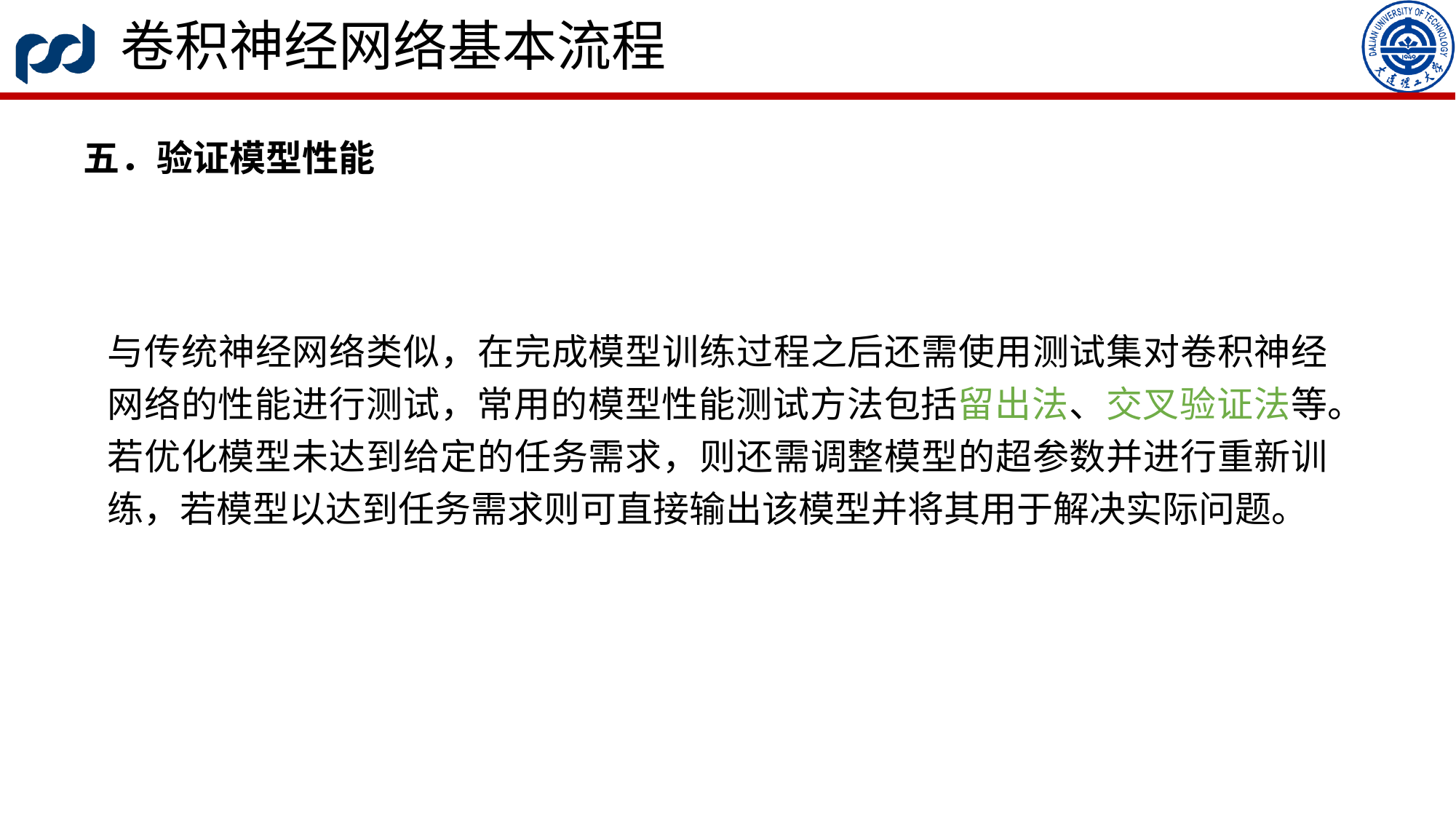

# 卷积神经网络基本流程
五．验证模型性能
与传统神经网络类似，在完成模型训练过程之后还需使用测试集对卷积神经网络的性能进行测试，常用的模型性能测试方法包括留出法、交叉验证法等。若优化模型未达到给定的任务需求，则还需调整模型的超参数并进行重新训练，若模型以达到任务需求则可直接输出该模型并将其用于解决实际问题。